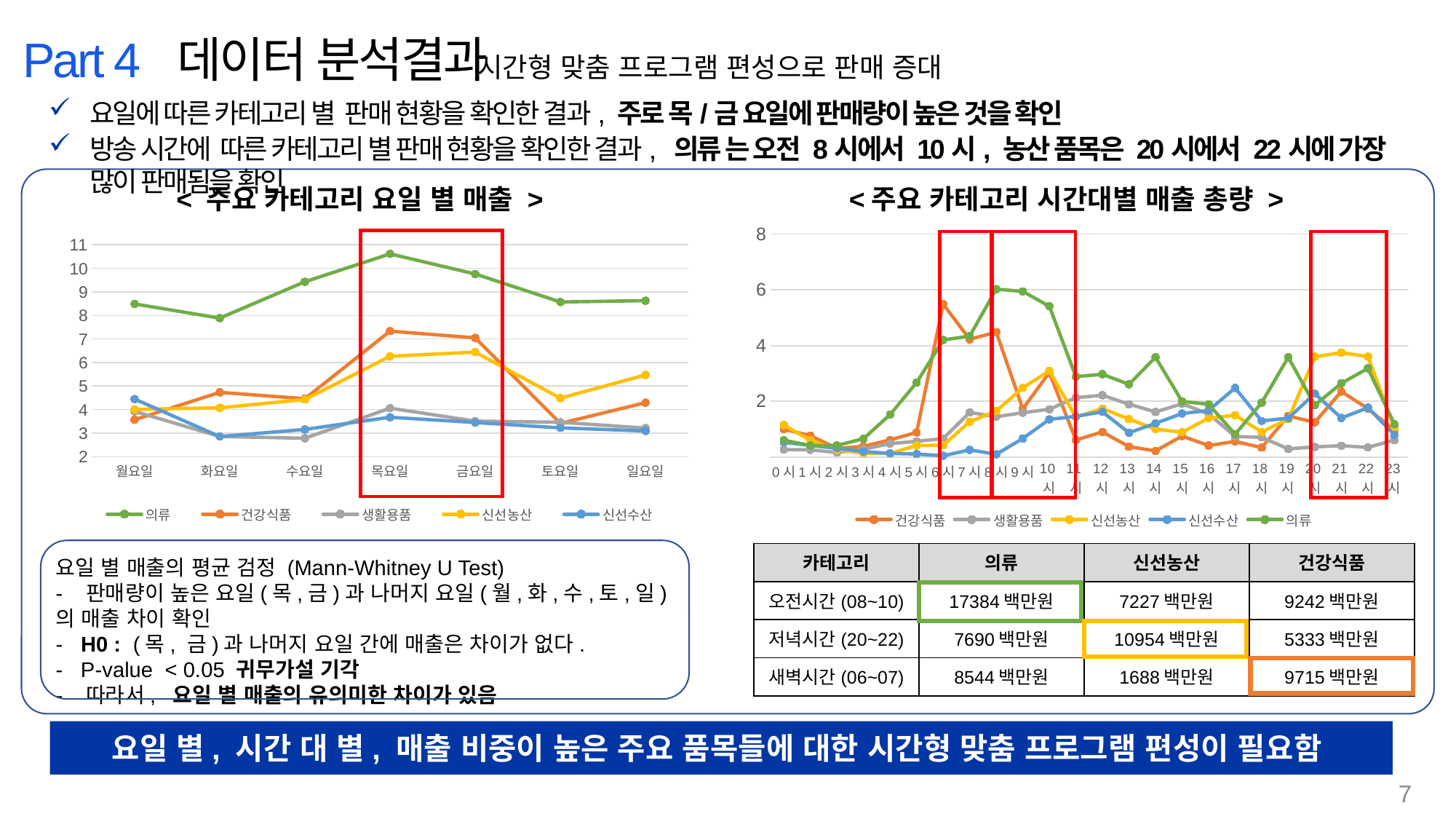

Part 4  데이터 분석결과
시간형 맞춤 프로그램 편성으로 판매 증대
요일에 따른 카테고리 별  판매 현황을 확인한 결과, 주로 목/금 요일에 판매량이 높은 것을 확인
방송 시간에  따른 카테고리 별 판매 현황을 확인한 결과,  의류 는 오전 8시에서 10시, 농산 품목은 20시에서 22시에 가장 많이 판매됨을 확인

< 주요 카테고리 요일 별 매출 >
<주요 카테고리 시간대별 매출 총량 >

### Chart

| Category | 건강식품 | 생활용품 | 신선농산 | 신선수산 | 의류 |
|---|---|---|---|---|---|
| 0시 | 999029609.0 | 266686292.0 | 1148170848.0 | 528922146.0 | 603738965.0 |
| 1시 | 767302378.0 | 259331669.0 | 601605657.0 | 413165477.0 | 414211701.0 |
| 2시 | 308695496.0 | 161852985.0 | 259498049.0 | 314161988.0 | 415826601.0 |
| 3시 | 385463100.0 | 278236807.0 | 140272395.0 | 194592427.0 | 657637886.0 |
| 4시 | 614103298.0 | 481400094.0 | 127576242.0 | 130948437.0 | 1521715692.0 |
| 5시 | 882890418.0 | 564246062.0 | 414784385.0 | 107363404.0 | 2671686803.0 |
| 6시 | 5489503618.0 | 663162616.0 | 420558643.0 | 46284797.0 | 4201251970.0 |
| 7시 | 4225902051.0 | 1598972653.0 | 1267583886.0 | 256139853.0 | 4343059147.0 |
| 8시 | 4484498721.0 | 1447991159.0 | 1652606084.0 | 97573221.0 | 6027027860.0 |
| 9시 | 1729760769.0 | 1589356750.0 | 2484689835.0 | 663655103.0 | 5943391769.0 |
| 10시 | 3028283638.0 | 1714285567.0 | 3089911097.0 | 1350527061.0 | 5413882810.0 |
| 11시 | 611943473.0 | 2128451783.0 | 1434646919.0 | 1460400913.0 | 2885450936.0 |
| 12시 | 901158458.0 | 2218020834.0 | 1738781899.0 | 1621456977.0 | 2972243110.0 |
| 13시 | 372013702.0 | 1895456760.0 | 1362205173.0 | 871606253.0 | 2608807601.0 |
| 14시 | 219222542.0 | 1619678584.0 | 1002378759.0 | 1208104997.0 | 3582969751.0 |
| 15시 | 752175295.0 | 1909840969.0 | 891180186.0 | 1562683910.0 | 1996040124.0 |
| 16시 | 412122400.0 | 1551878465.0 | 1394130137.0 | 1669992754.0 | 1894030978.0 |
| 17시 | 559371361.0 | 738964716.0 | 1500963451.0 | 2478394809.0 | 819577856.0 |
| 18시 | 340553304.0 | 706526745.0 | 898081210.0 | 1295127346.0 | 1950802734.0 |
| 19시 | 1472534626.0 | 294369004.0 | 1362345875.0 | 1395346935.0 | 3580045660.0 |
| 20시 | 1246336540.0 | 363332726.0 | 3600792527.0 | 2274078942.0 | 1861038890.0 |
| 21시 | 2350629087.0 | 405902967.0 | 3749204754.0 | 1400591584.0 | 2647518004.0 |
| 22시 | 1736210435.0 | 344374675.0 | 3604861002.0 | 1768768474.0 | 3182420222.0 |
| 23시 | 958261205.0 | 608069598.0 | 1030584184.0 | 792665081.0 | 1177043649.0 |

### Chart

| Category | 의류 | 건강식품 | 생활용품 | 신선농산 | 신선수산 |
|---|---|---|---|---|---|
| 월요일 | 8487906703.0 | 3567719193.0 | 3923311436.0 | 4007948625.0 | 4448209712.0 |
| 화요일 | 7884824958.0 | 4731701342.0 | 2860137049.0 | 4076938394.0 | 2856520418.0 |
| 수요일 | 9429672881.0 | 4461963448.0 | 2781776752.0 | 4427953665.0 | 3156394514.0 |
| 목요일 | 10613366015.0 | 7332442720.0 | 4060423503.0 | 6264908471.0 | 3675343711.0 |
| 금요일 | 9759455159.0 | 7045543430.0 | 3509631594.0 | 6442578503.0 | 3451156499.0 |
| 토요일 | 8570642251.0 | 3414108973.0 | 3460721304.0 | 4485684429.0 | 3221135642.0 |
| 일요일 | 8625552752.0 | 4294486418.0 | 3214388842.0 | 5471401110.0 | 3093792393.0 |
| 카테고리 | 의류 | 신선농산 | 건강식품 |
| --- | --- | --- | --- |
| 오전시간(08~10) | 17384백만원 | 7227백만원 | 9242백만원 |
| 저녁시간(20~22) | 7690백만원 | 10954백만원 | 5333백만원 |
| 새벽시간(06~07) | 8544백만원 | 1688백만원 | 9715백만원 |
요일 별 매출의 평균 검정 (Mann-Whitney U Test)
-   판매량이 높은 요일(목,금)과 나머지 요일(월,화,수,토,일)의 매출 차이 확인
-   H0 :  (목, 금)과 나머지 요일 간에 매출은 차이가 없다.
-   P-value  < 0.05 귀무가설 기각
-   따라서,  요일 별 매출의 유의미한 차이가 있음

요일 별, 시간 대 별, 매출 비중이 높은 주요 품목들에 대한 시간형 맞춤 프로그램 편성이 필요함
7